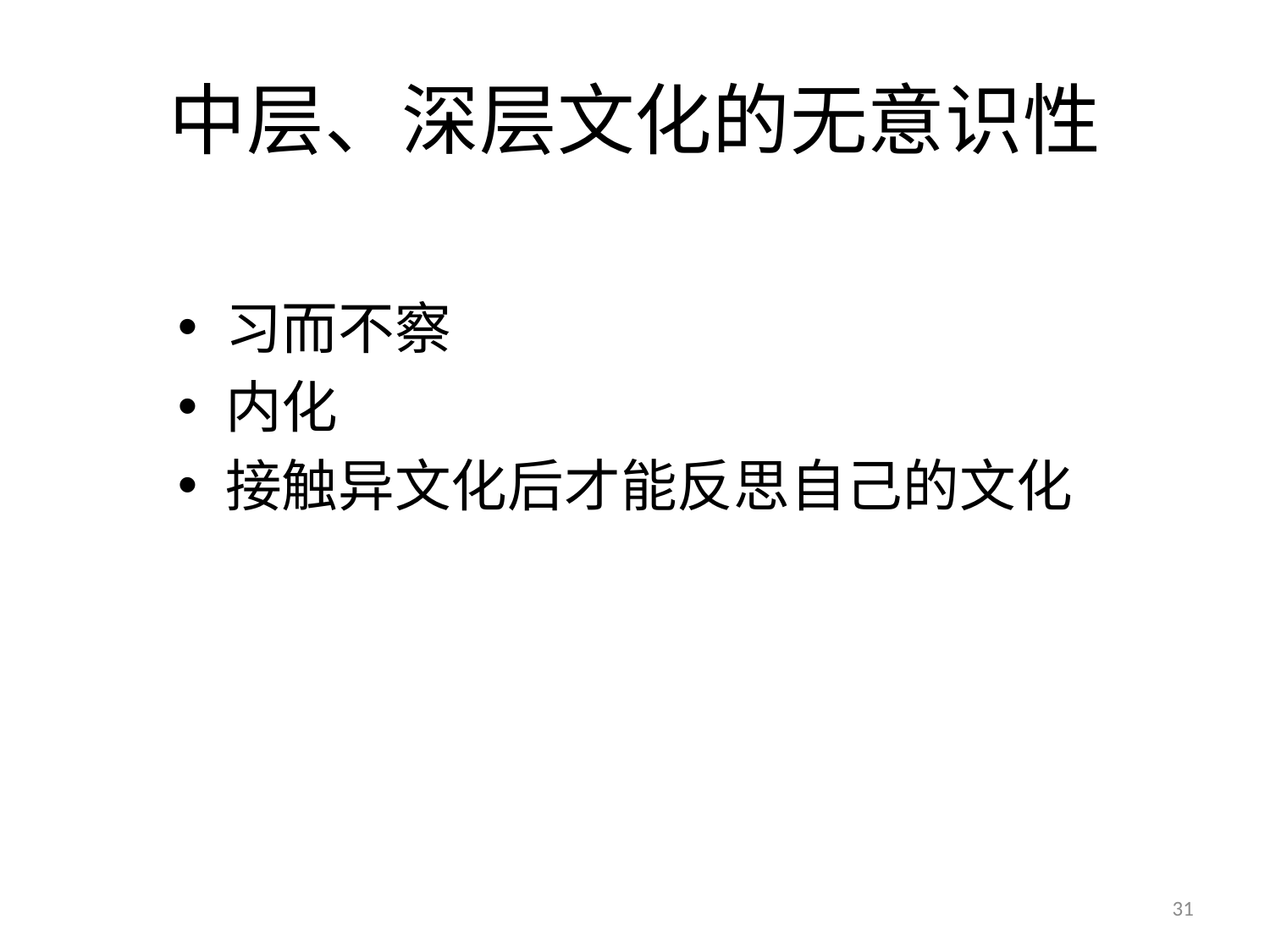

# 中层、深层文化的无意识性
习而不察
内化
接触异文化后才能反思自己的文化

31